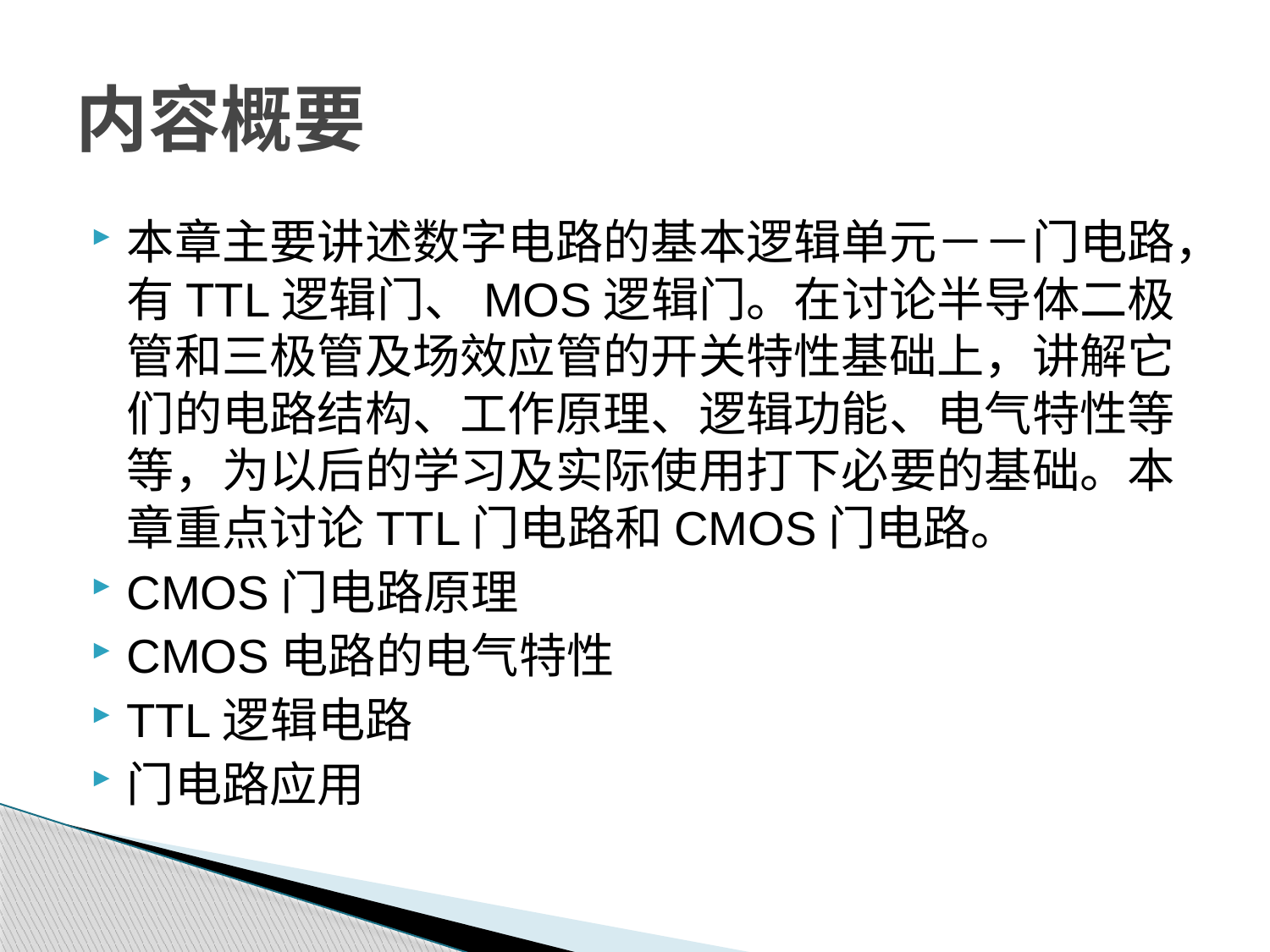

# 内容概要
本章主要讲述数字电路的基本逻辑单元－－门电路，有TTL逻辑门、MOS逻辑门。在讨论半导体二极管和三极管及场效应管的开关特性基础上，讲解它们的电路结构、工作原理、逻辑功能、电气特性等等，为以后的学习及实际使用打下必要的基础。本章重点讨论TTL门电路和CMOS门电路。
CMOS门电路原理
CMOS电路的电气特性
TTL逻辑电路
门电路应用